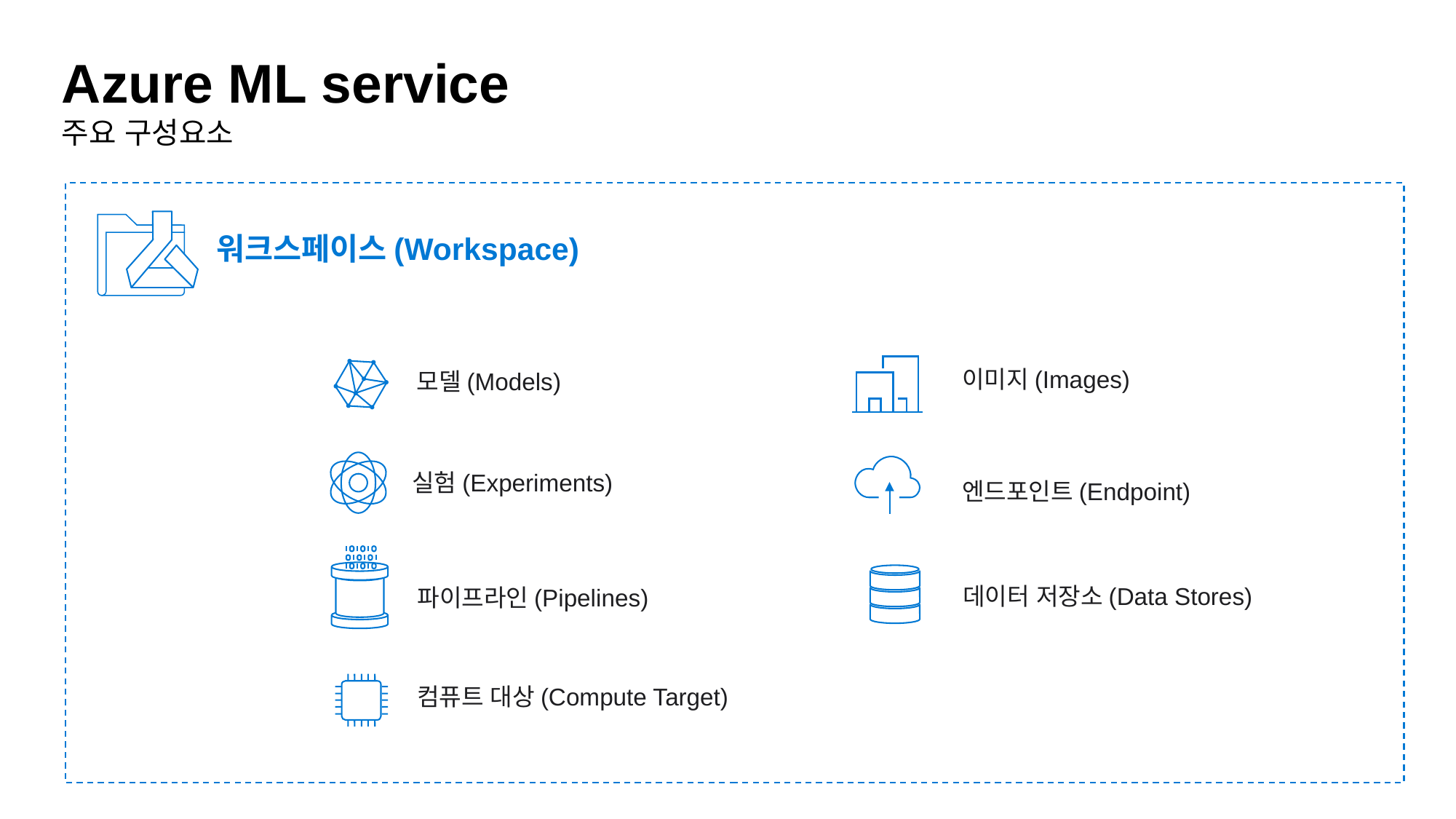

# Azure ML service
주요 구성요소

워크스페이스(Workspace)

이미지(Images)
모델(Models)

엔드포인트(Endpoint)
실험(Experiments)

데이터 저장소(Data Stores)
파이프라인(Pipelines)

컴퓨트 대상(Compute Target)